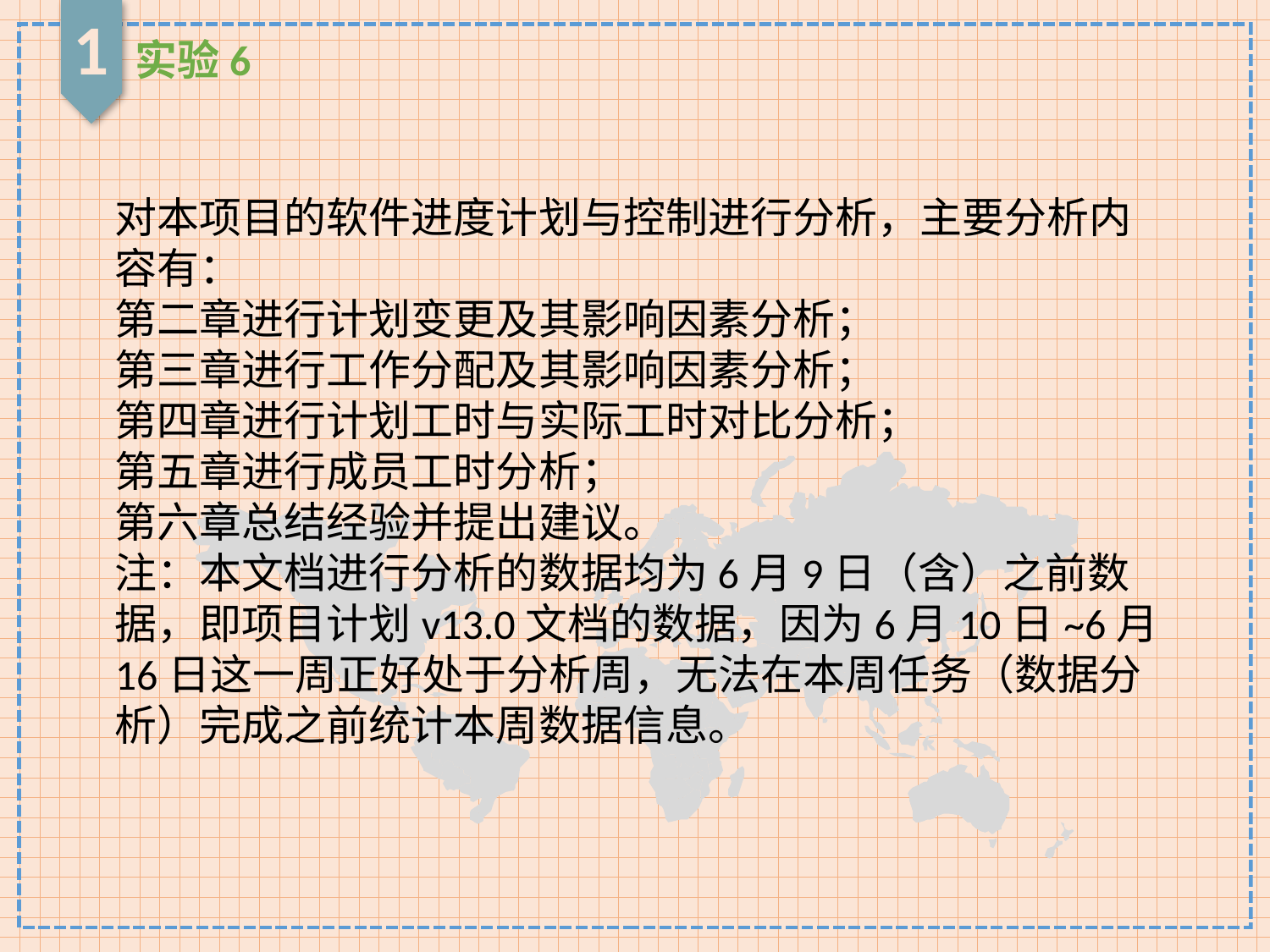

1
实验6

对本项目的软件进度计划与控制进行分析，主要分析内容有：
第二章进行计划变更及其影响因素分析；
第三章进行工作分配及其影响因素分析；
第四章进行计划工时与实际工时对比分析；
第五章进行成员工时分析；
第六章总结经验并提出建议。
注：本文档进行分析的数据均为6月9日（含）之前数据，即项目计划v13.0文档的数据，因为6月10日~6月16日这一周正好处于分析周，无法在本周任务（数据分析）完成之前统计本周数据信息。